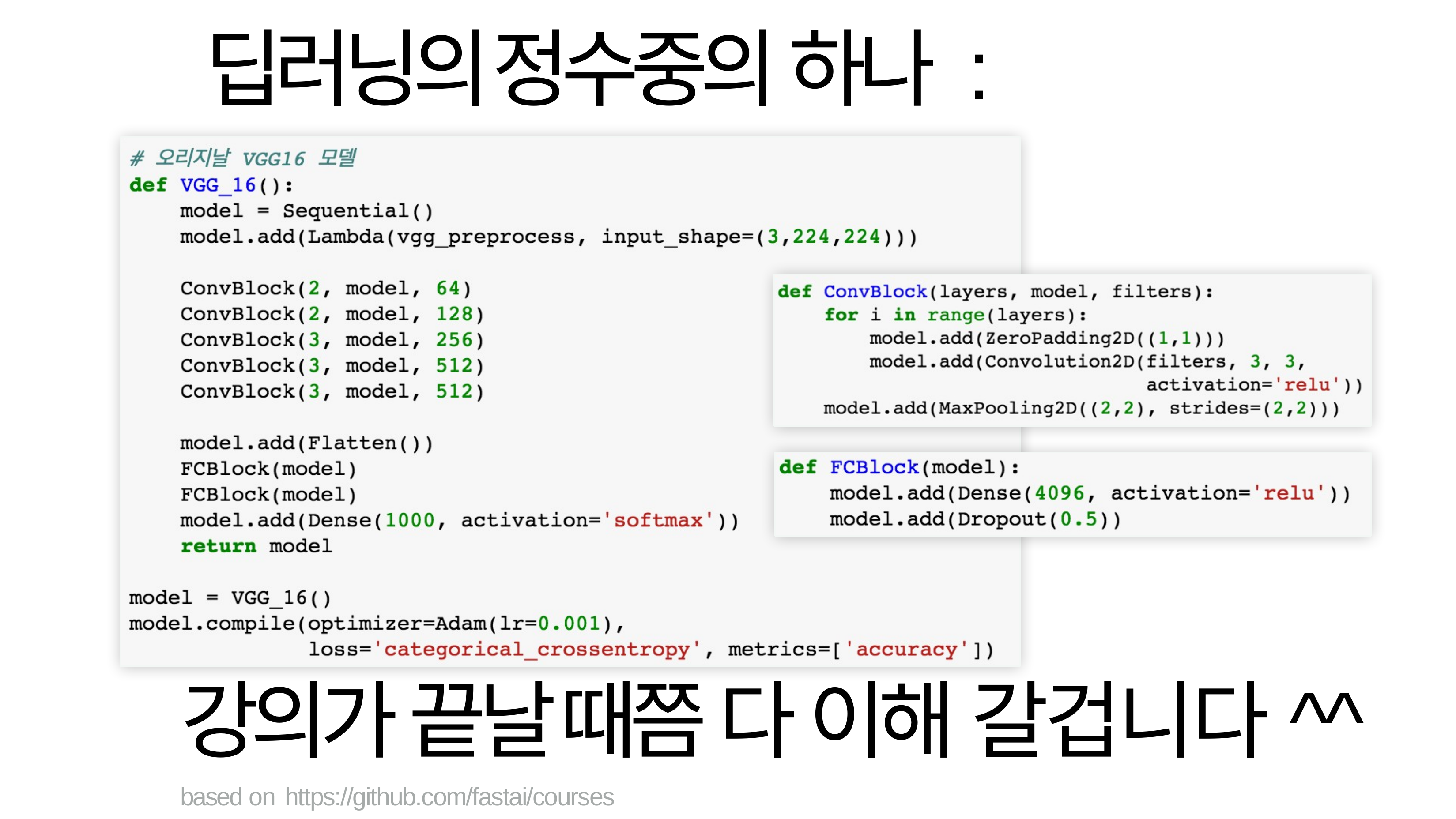

# 딥러닝의 정수중의 하나 : VGG16

강의가 끝날 때쯤 다 이해 갈겁니다^^
based on https://github.com/fastai/courses